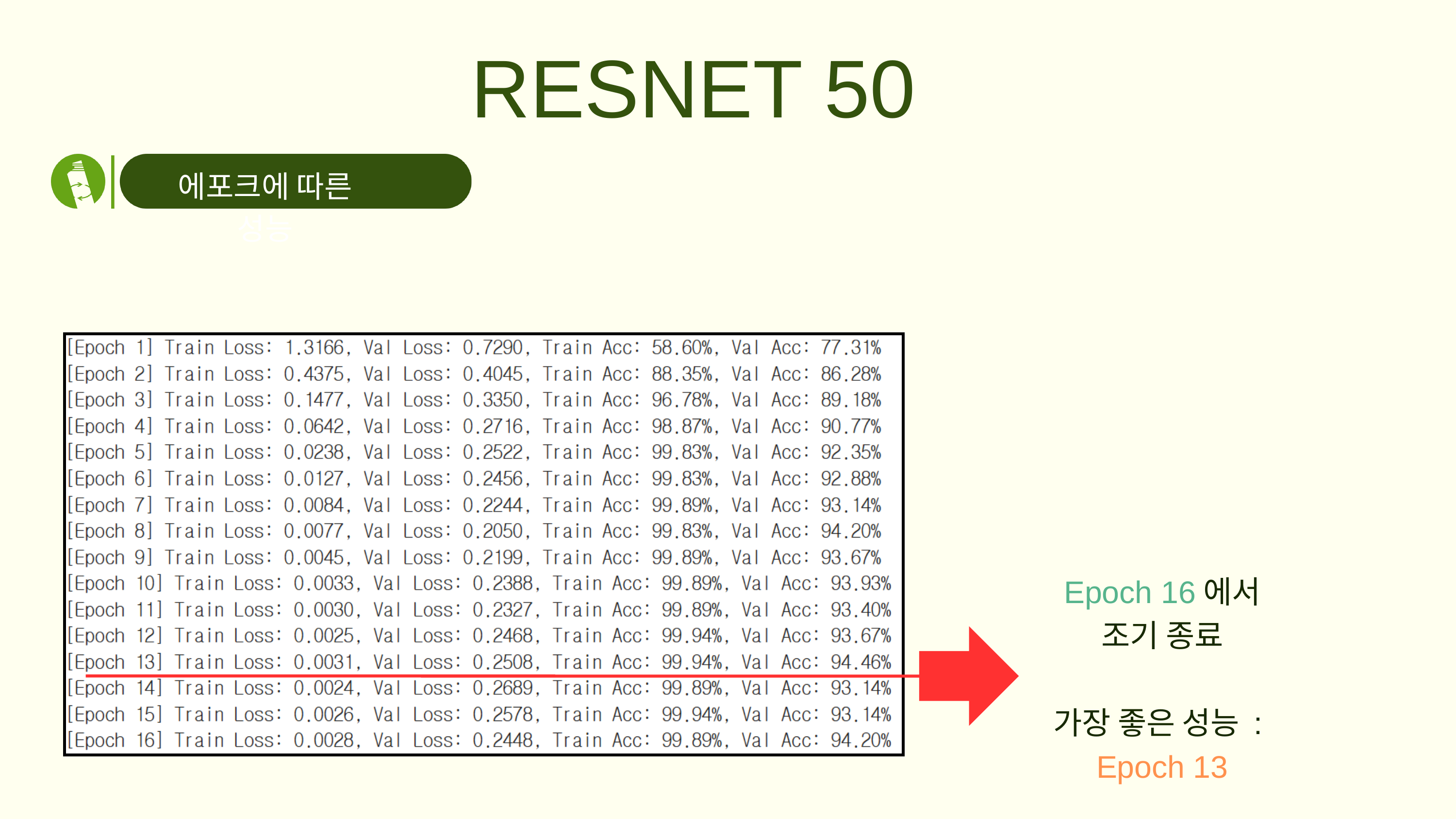

RESNET 50

에포크에 따른 성능

Epoch 16에서
조기 종료

가장 좋은 성능 :
Epoch 13